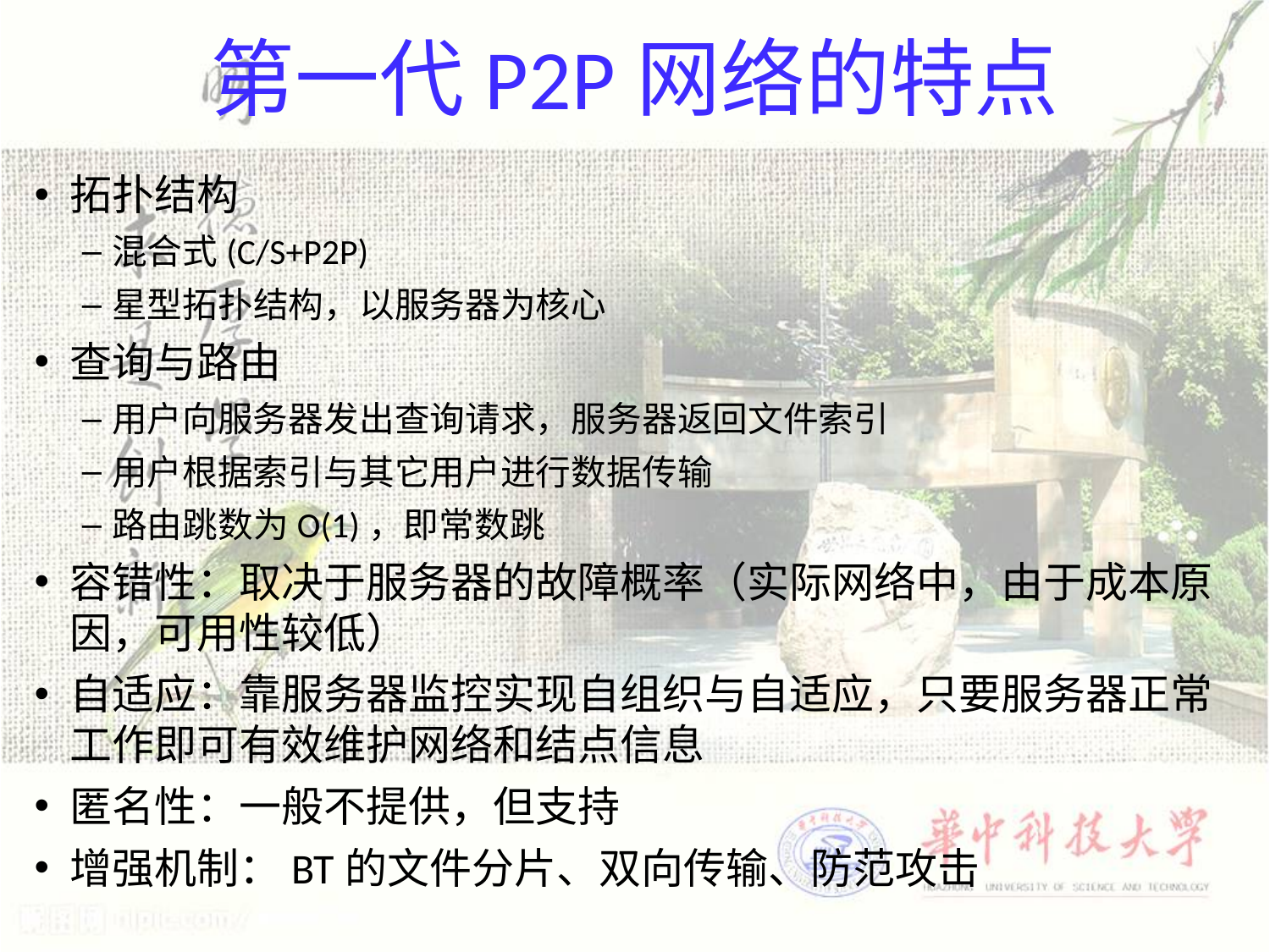

# 第一代P2P网络的特点
拓扑结构
混合式(C/S+P2P)
星型拓扑结构，以服务器为核心
查询与路由
用户向服务器发出查询请求，服务器返回文件索引
用户根据索引与其它用户进行数据传输
路由跳数为O(1)，即常数跳
容错性：取决于服务器的故障概率（实际网络中，由于成本原因，可用性较低）
自适应：靠服务器监控实现自组织与自适应，只要服务器正常工作即可有效维护网络和结点信息
匿名性：一般不提供，但支持
增强机制：BT的文件分片、双向传输、防范攻击